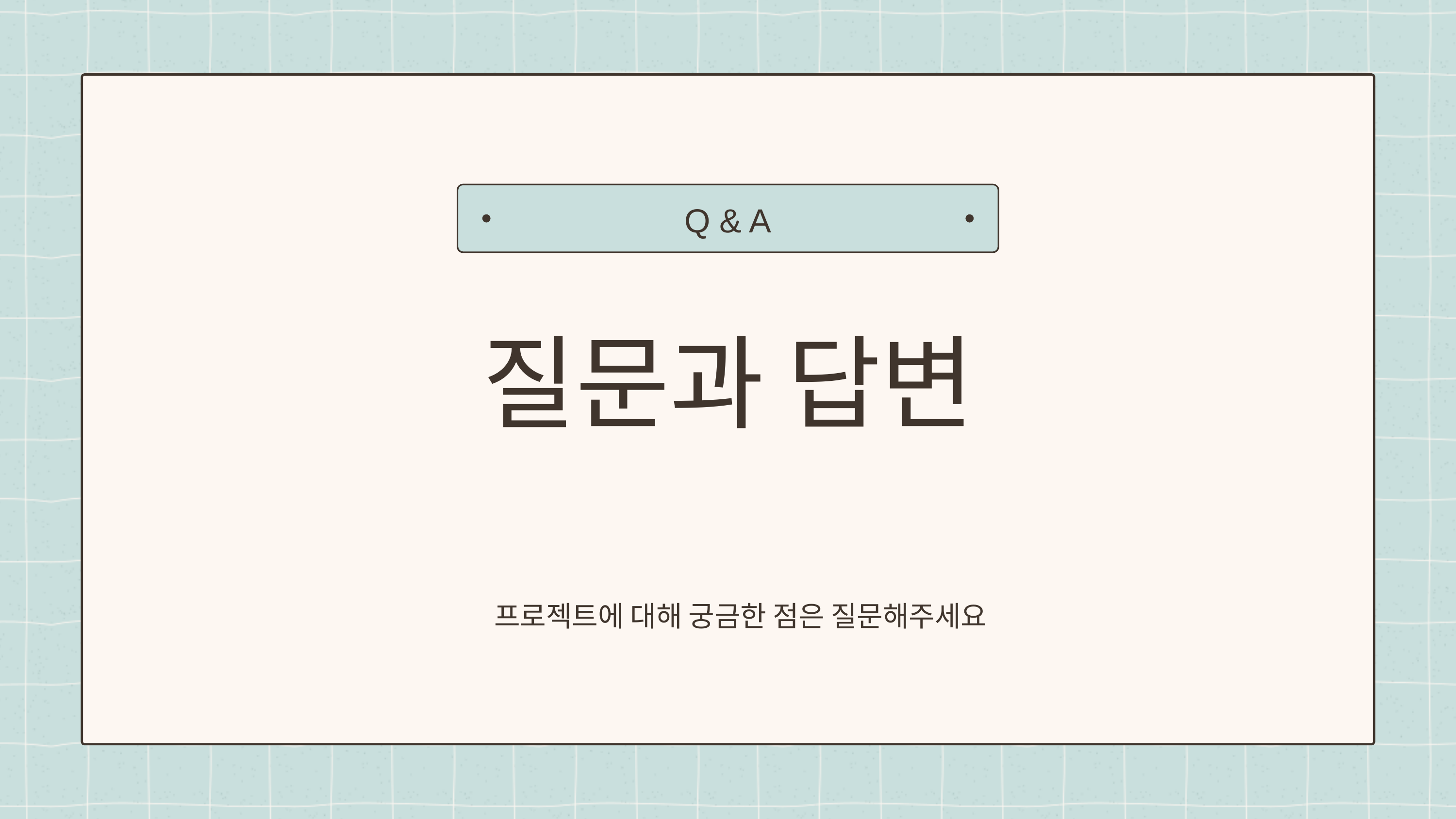

Q & A

질문과 답변
프로젝트에 대해 궁금한 점은 질문해주세요